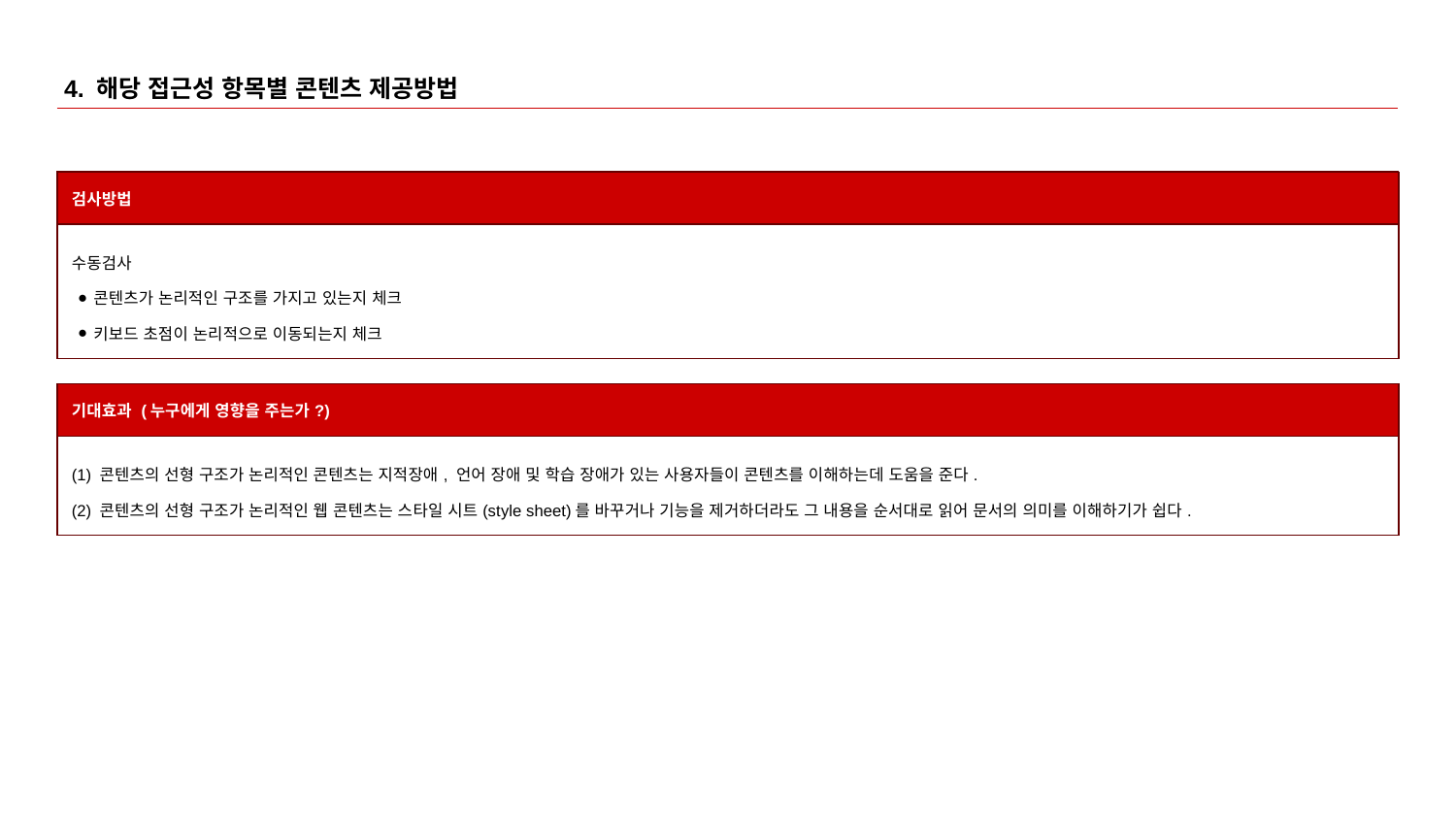

# 4. 해당 접근성 항목별 콘텐츠 제공방법
| 검사방법 |
| --- |
| 수동검사 콘텐츠가 논리적인 구조를 가지고 있는지 체크 키보드 초점이 논리적으로 이동되는지 체크 |
| 기대효과 (누구에게 영향을 주는가?) |
| --- |
| (1) 콘텐츠의 선형 구조가 논리적인 콘텐츠는 지적장애, 언어 장애 및 학습 장애가 있는 사용자들이 콘텐츠를 이해하는데 도움을 준다. (2) 콘텐츠의 선형 구조가 논리적인 웹 콘텐츠는 스타일 시트(style sheet)를 바꾸거나 기능을 제거하더라도 그 내용을 순서대로 읽어 문서의 의미를 이해하기가 쉽다. |